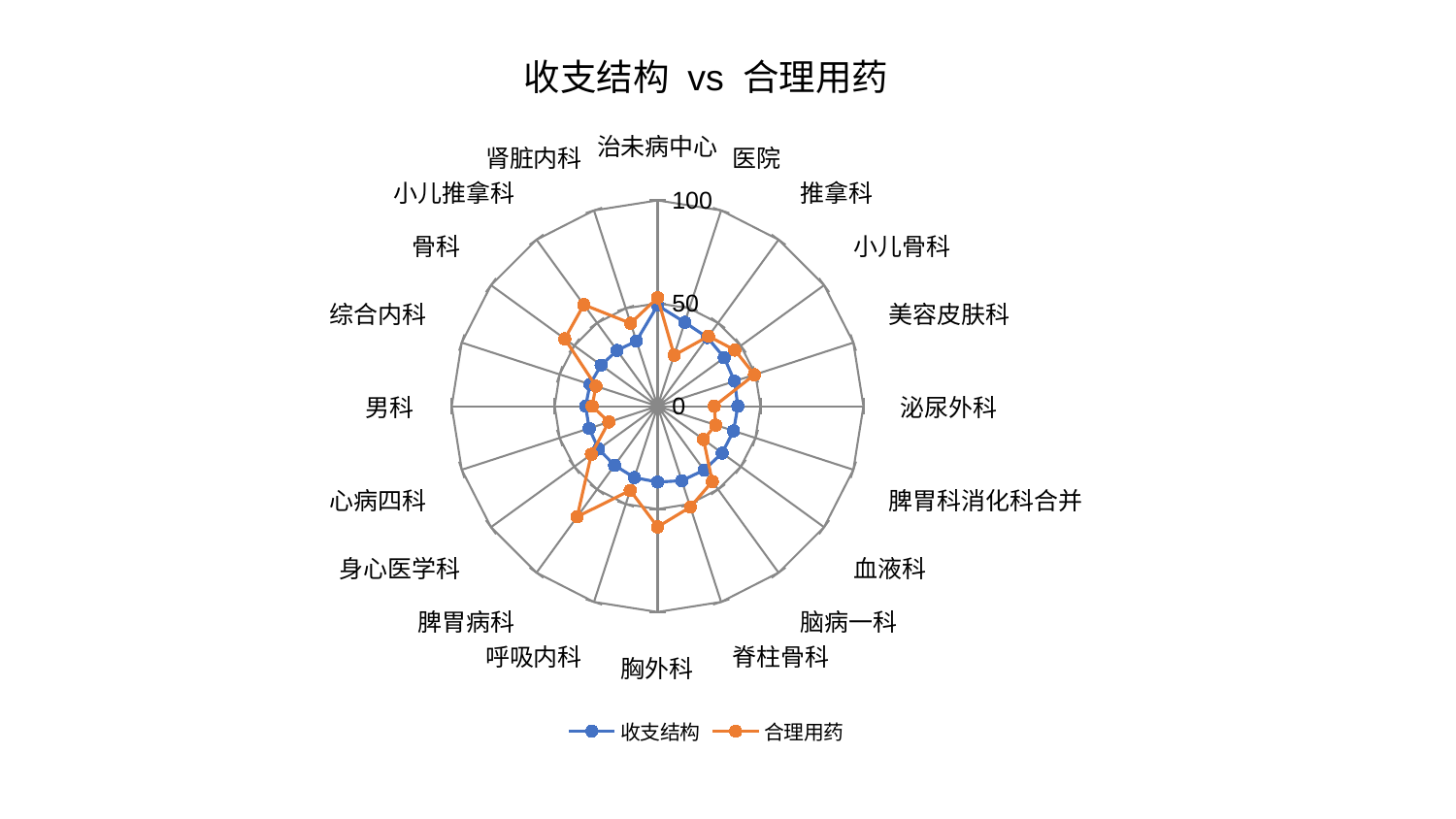

### Chart: 收支结构 vs 合理用药

| Category | 收支结构 | 合理用药 |
|---|---|---|
| 治未病中心 | 48.97577464386534 | 52.70748452683358 |
| 医院 | 42.84916196092142 | 26.04370183428815 |
| 推拿科 | 41.24934961660986 | 42.063066296561374 |
| 小儿骨科 | 40.0761039676255 | 46.40697778960156 |
| 美容皮肤科 | 39.32616591950024 | 49.47604690432284 |
| 泌尿外科 | 39.028159552746814 | 27.539787942856318 |
| 脾胃科消化科合并 | 38.83910767451854 | 29.69409127341814 |
| 血液科 | 38.78052766967154 | 27.581008380791317 |
| 脑病一科 | 38.39431663377512 | 45.260785067754966 |
| 脊柱骨科 | 38.073513537901746 | 51.52352441164187 |
| 胸外科 | 36.861950993216155 | 58.682305923911045 |
| 呼吸内科 | 36.47449805972622 | 43.03736961891177 |
| 脾胃病科 | 35.53712544879771 | 66.41015245626161 |
| 身心医学科 | 35.4384050722568 | 39.77453625182874 |
| 心病四科 | 34.94881936423559 | 24.906038605420388 |
| 男科 | 34.941255134172266 | 31.783630168363224 |
| 综合内科 | 34.493284723635774 | 31.479547696640022 |
| 骨科 | 33.9086971154255 | 55.71709227716002 |
| 小儿推拿科 | 33.477094735762755 | 60.93620290756405 |
| 肾脏内科 | 33.31795207470715 | 42.3525709257644 |
65